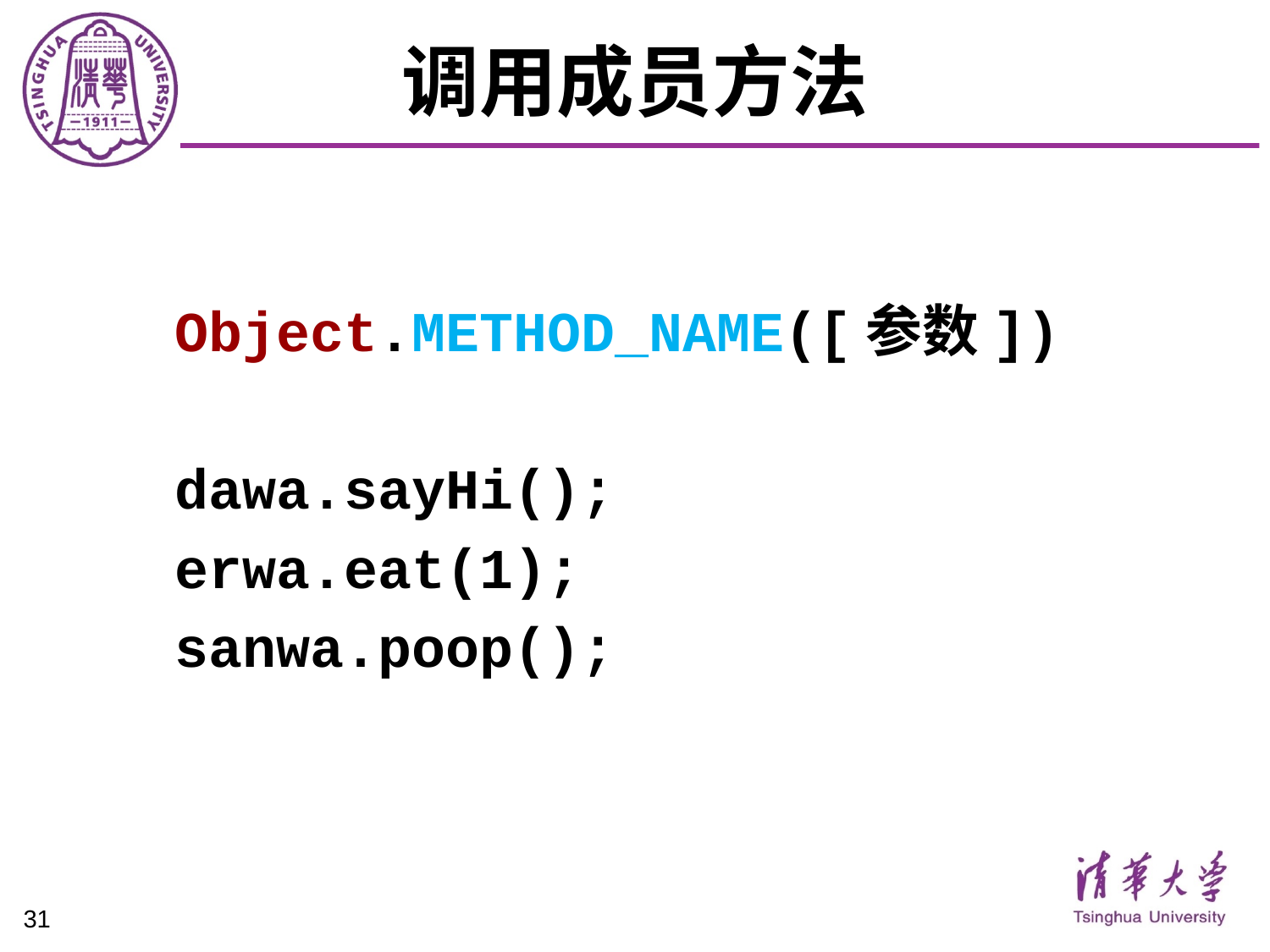

# 调用成员方法
Object.METHOD_NAME([参数])

dawa.sayHi();
erwa.eat(1);
sanwa.poop();
31